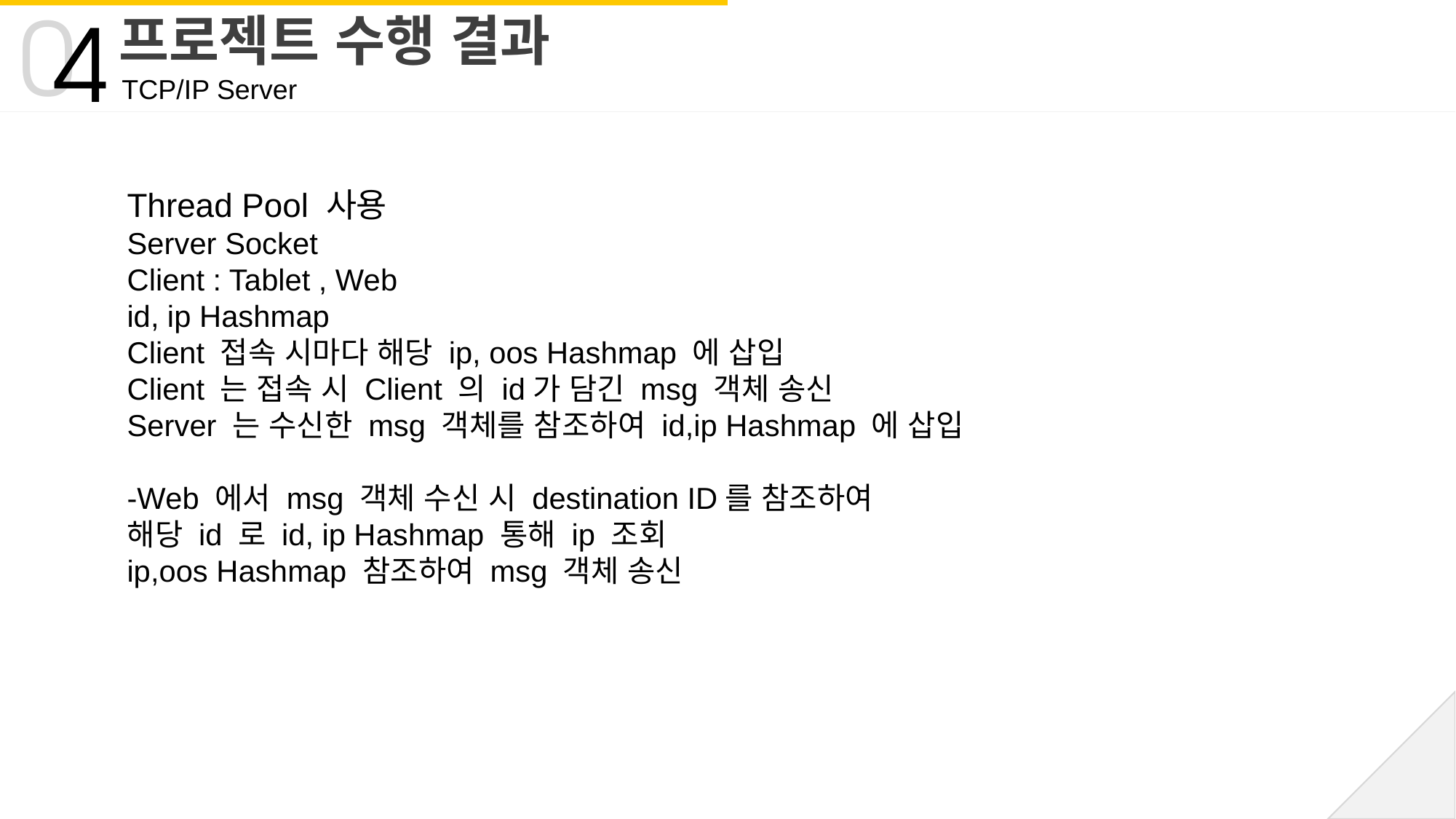

0

4
프로젝트 수행 결과
TCP/IP Server
Thread Pool 사용
Server Socket
Client : Tablet , Web
id, ip Hashmap
Client 접속 시마다 해당 ip, oos Hashmap 에 삽입
Client 는 접속 시 Client 의 id가 담긴 msg 객체 송신
Server 는 수신한 msg 객체를 참조하여 id,ip Hashmap 에 삽입

-Web 에서 msg 객체 수신 시 destination ID를 참조하여
해당 id 로 id, ip Hashmap 통해 ip 조회
ip,oos Hashmap 참조하여 msg 객체 송신